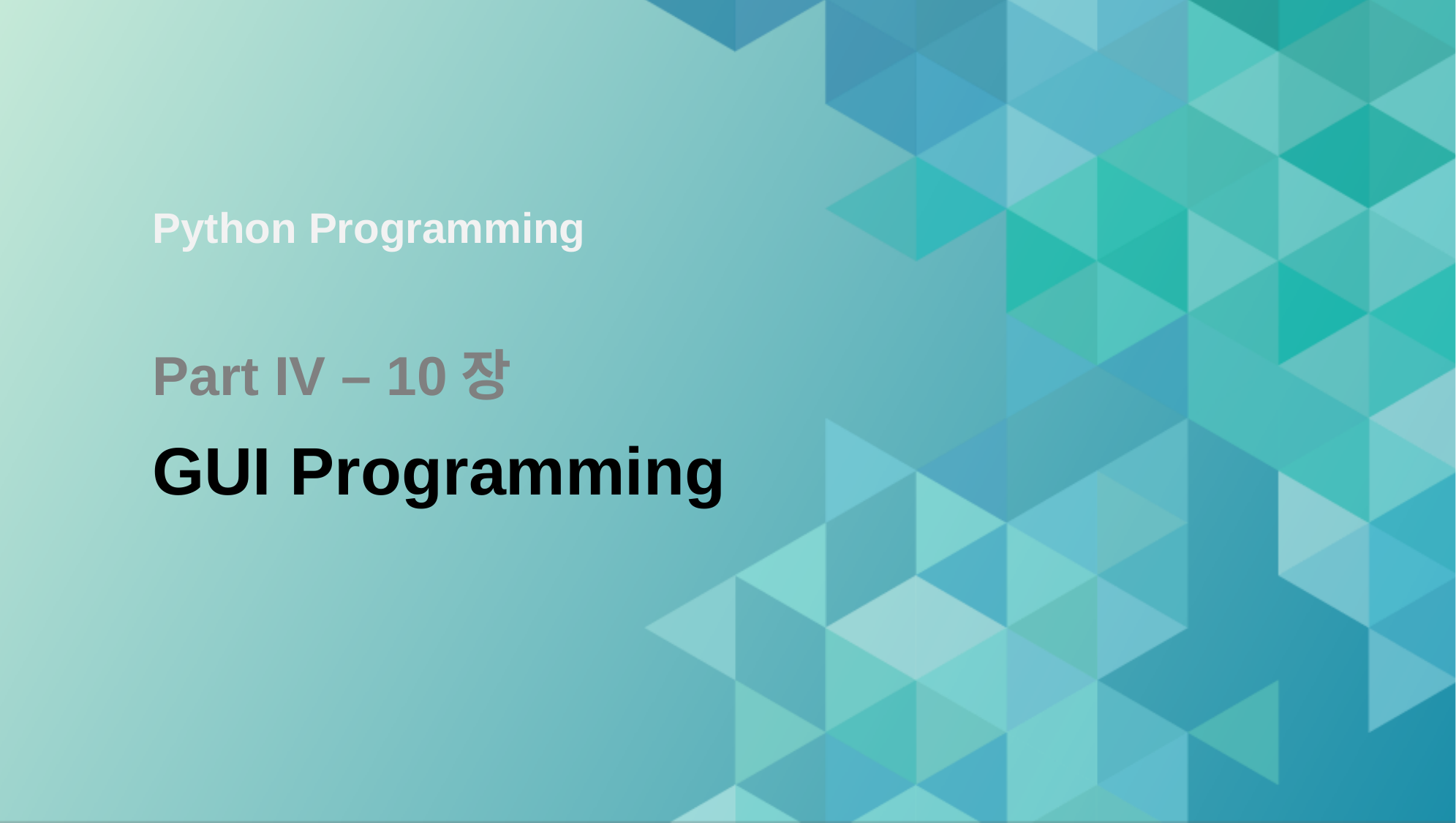

# Part IV – 10장 GUI Programming